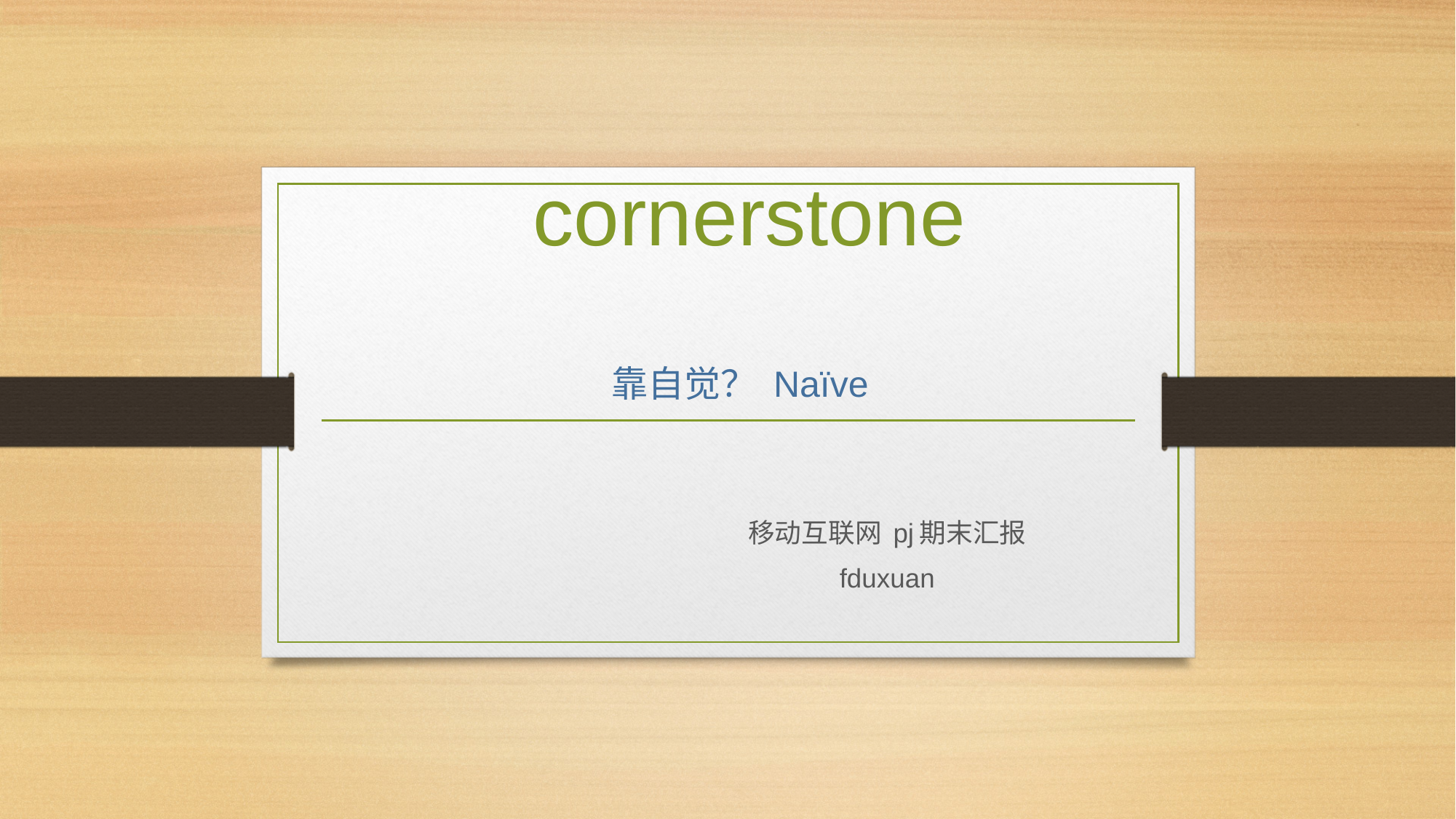

# cornerstone 靠自觉？ Naïve

				移动互联网 pj期末汇报
							fduxuan